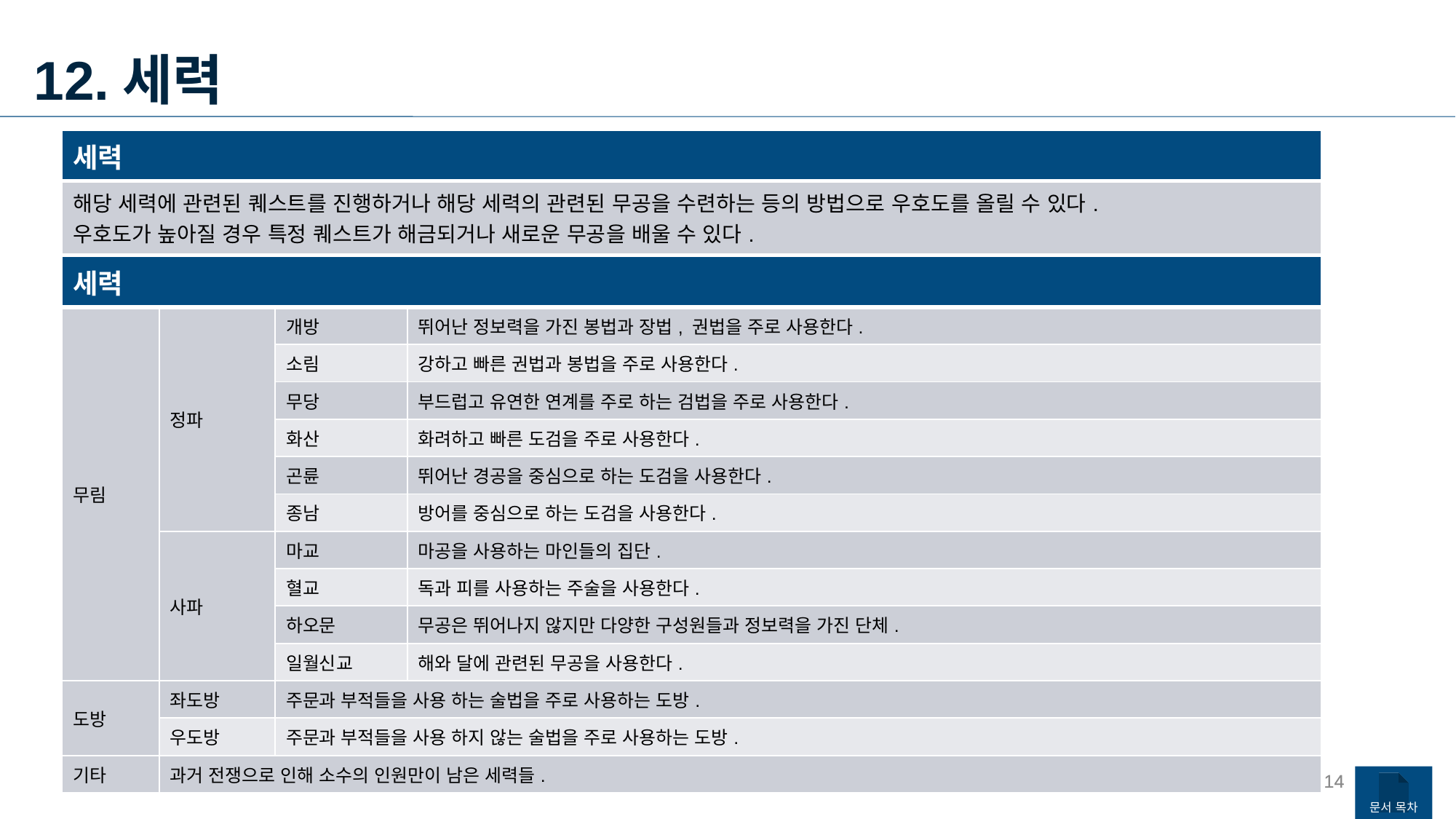

12.세력
| 세력 |
| --- |
| 해당 세력에 관련된 퀘스트를 진행하거나 해당 세력의 관련된 무공을 수련하는 등의 방법으로 우호도를 올릴 수 있다. 우호도가 높아질 경우 특정 퀘스트가 해금되거나 새로운 무공을 배울 수 있다. |
| 세력 |  |  |  |
| --- | --- | --- | --- |
| 무림 | 정파 | 개방 | 뛰어난 정보력을 가진 봉법과 장법, 권법을 주로 사용한다. |
|  |  | 소림 | 강하고 빠른 권법과 봉법을 주로 사용한다. |
|  |  | 무당 | 부드럽고 유연한 연계를 주로 하는 검법을 주로 사용한다. |
|  |  | 화산 | 화려하고 빠른 도검을 주로 사용한다. |
|  |  | 곤륜 | 뛰어난 경공을 중심으로 하는 도검을 사용한다. |
|  |  | 종남 | 방어를 중심으로 하는 도검을 사용한다. |
|  | 사파 | 마교 | 마공을 사용하는 마인들의 집단. |
|  |  | 혈교 | 독과 피를 사용하는 주술을 사용한다. |
|  |  | 하오문 | 무공은 뛰어나지 않지만 다양한 구성원들과 정보력을 가진 단체. |
|  |  | 일월신교 | 해와 달에 관련된 무공을 사용한다. |
| 도방 | 좌도방 | 주문과 부적들을 사용 하는 술법을 주로 사용하는 도방. |  |
|  | 우도방 | 주문과 부적들을 사용 하지 않는 술법을 주로 사용하는 도방. |  |
| 기타 | 과거 전쟁으로 인해 소수의 인원만이 남은 세력들. |  |  |
14
14

문서 목차